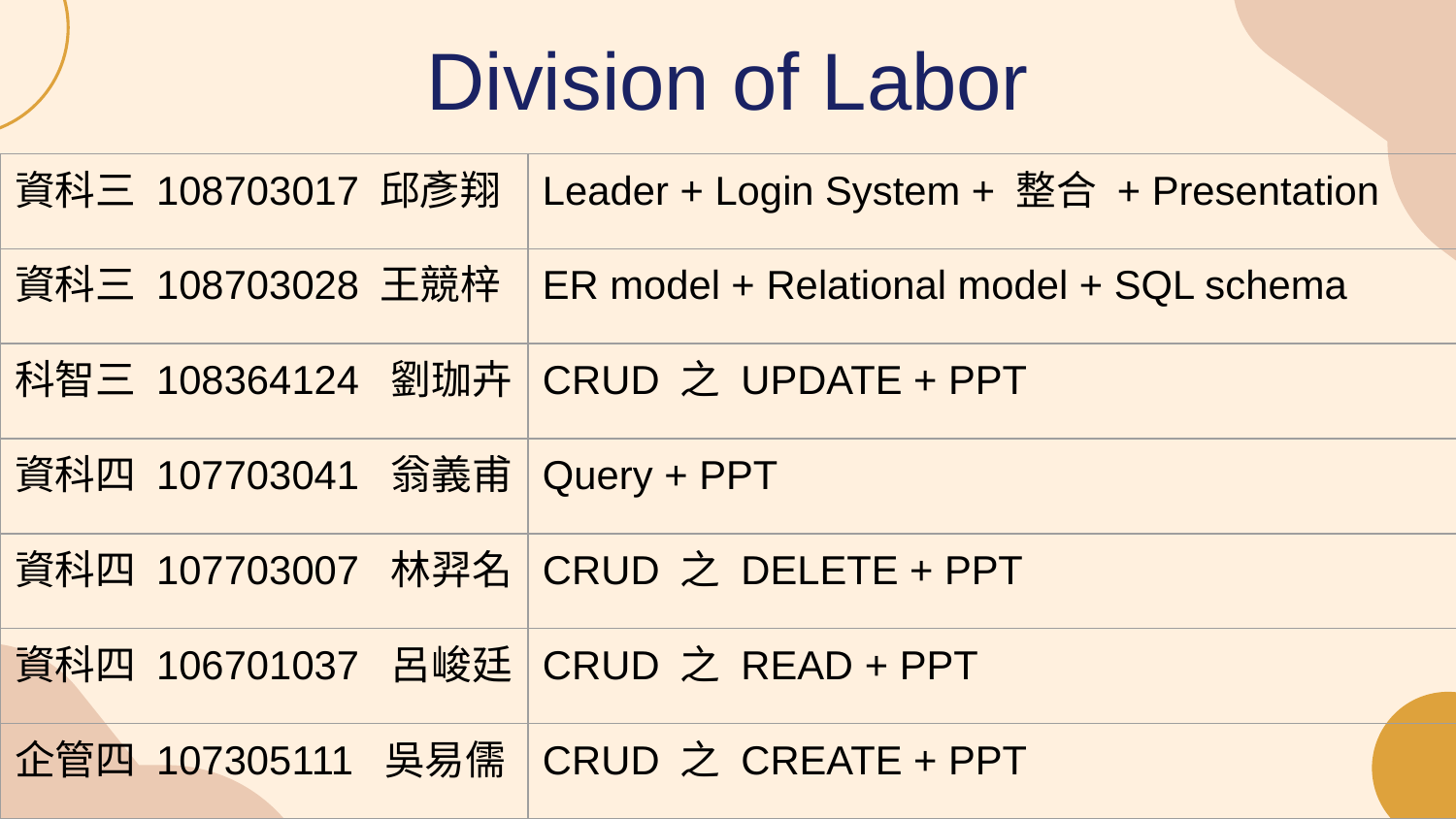

Division of Labor
| 資科三 108703017 邱彥翔 | Leader + Login System + 整合 + Presentation |
| --- | --- |
| 資科三 108703028 王競梓 | ER model + Relational model + SQL schema |
| 科智三 108364124 劉珈卉 | CRUD 之 UPDATE + PPT |
| 資科四 107703041 翁義甫 | Query + PPT |
| 資科四 107703007 林羿名 | CRUD 之 DELETE + PPT |
| 資科四 106701037 呂峻廷 | CRUD 之 READ + PPT |
| 企管四 107305111 吳易儒 | CRUD 之 CREATE + PPT |